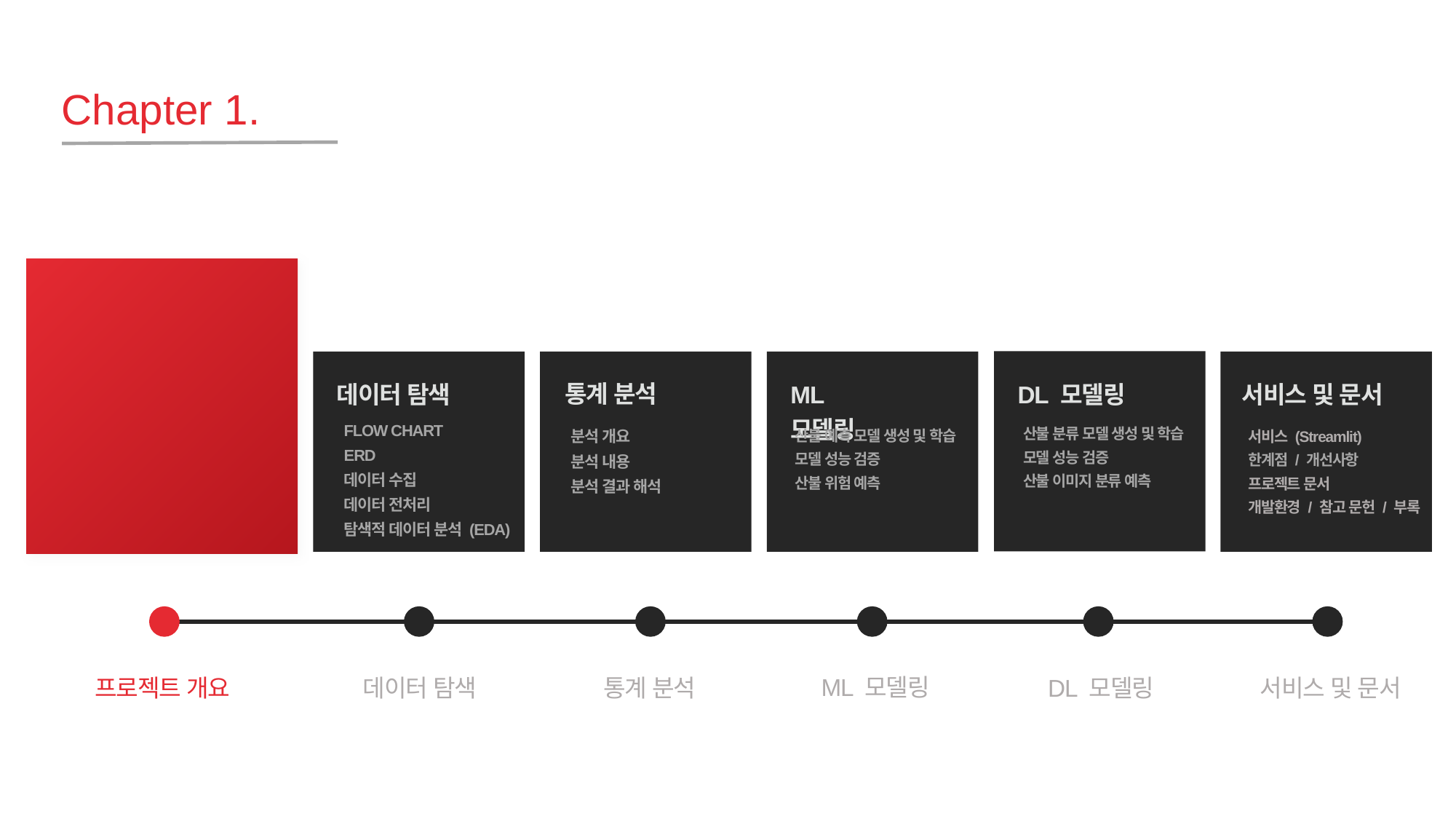

Chapter 1.

프로젝트 개요
팀 구성
주제 선정 배경
지수 설정
평가 지표
수행 절차 / 기간

DL 모델링
산불 분류 모델 생성 및 학습
모델 성능 검증
산불 이미지 분류 예측

데이터 탐색
FLOW CHART
ERD
데이터 수집
데이터 전처리
탐색적 데이터 분석 (EDA)

통계 분석
분석 개요
분석 내용
분석 결과 해석

ML 모델링
산불 예측 모델 생성 및 학습
모델 성능 검증
산불 위험 예측

서비스 및 문서
서비스 (Streamlit)
한계점 / 개선사항
프로젝트 문서
개발환경 / 참고 문헌 / 부록
서비스 소개
서비스 테스트

ML 모델링
프로젝트 개요
데이터 탐색
통계 분석
DL 모델링
서비스 및 문서